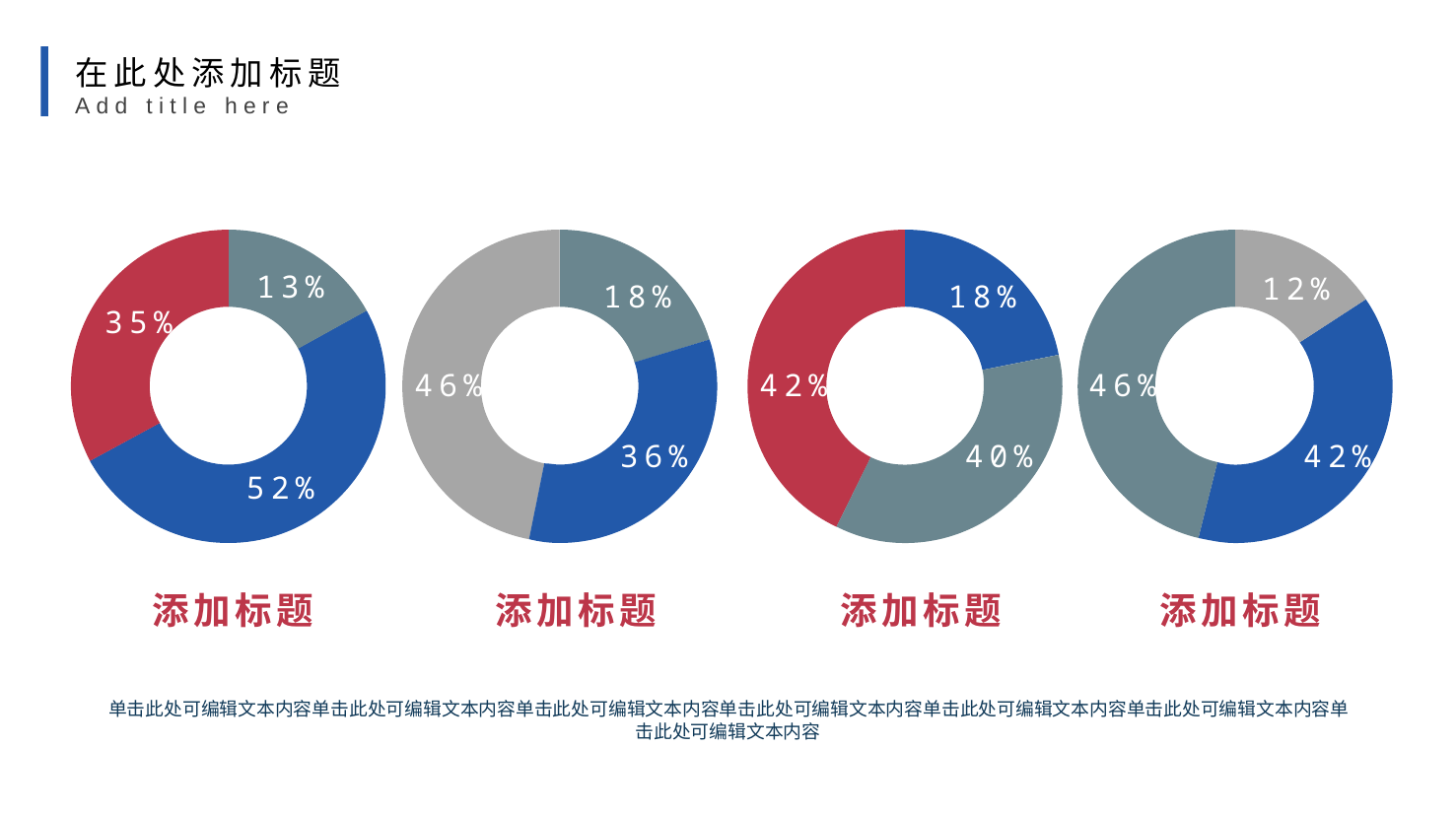

在此处添加标题
Add title here

13%
12%
18%
18%
35%

46%
42%
46%
36%
40%
42%
52%
添加标题
添加标题
添加标题
添加标题
单击此处可编辑文本内容单击此处可编辑文本内容单击此处可编辑文本内容单击此处可编辑文本内容单击此处可编辑文本内容单击此处可编辑文本内容单击此处可编辑文本内容